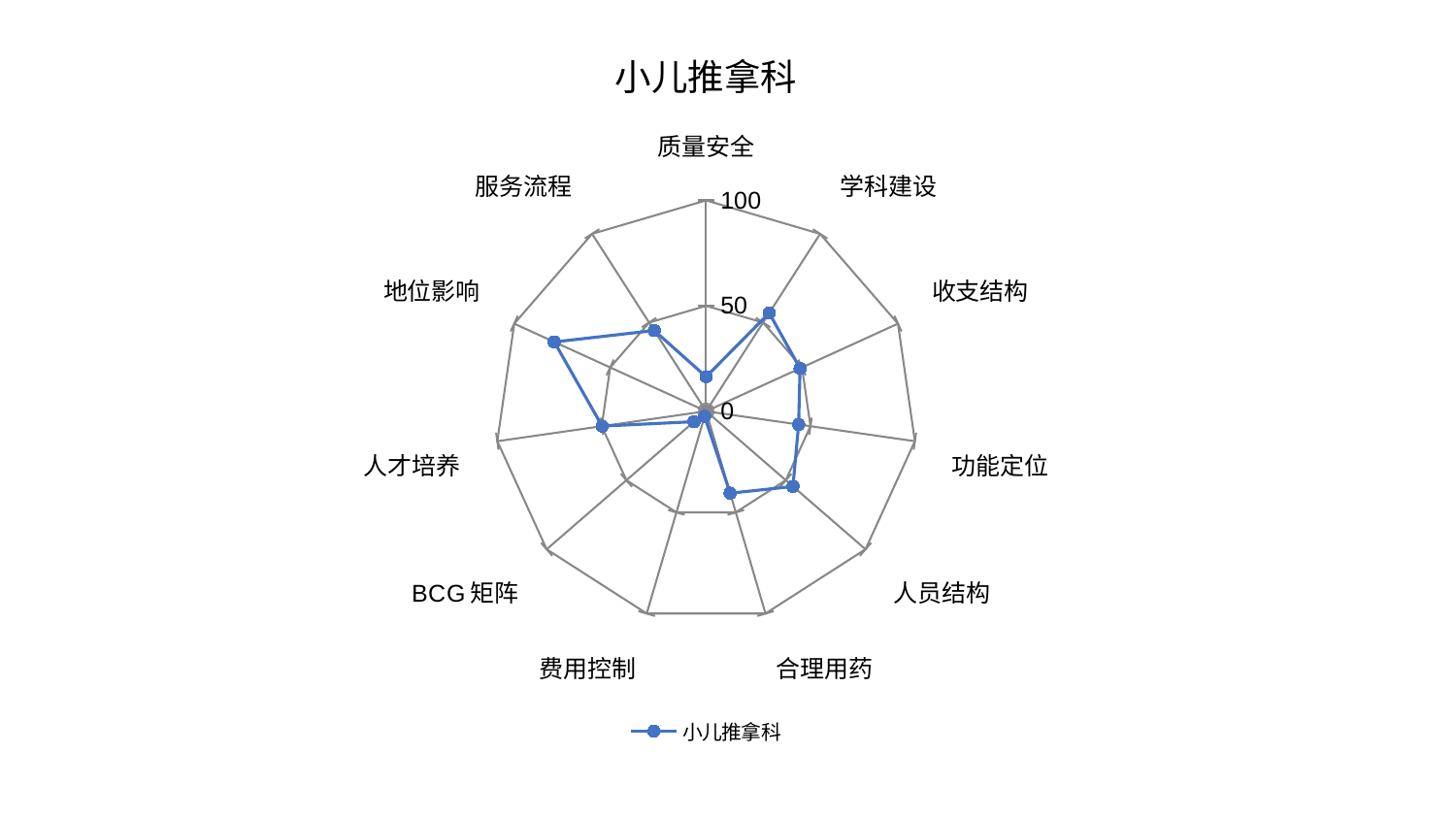

### Chart: 小儿推拿科

| Category | 小儿推拿科 |
|---|---|
| 质量安全 | 16.37983344585154 |
| 学科建设 | 55.347838941753935 |
| 收支结构 | 48.97461602851868 |
| 功能定位 | 44.32788565237562 |
| 人员结构 | 54.50032797498423 |
| 合理用药 | 40.516728677560806 |
| 费用控制 | 2.534970351895915 |
| BCG矩阵 | 7.576984510699491 |
| 人才培养 | 49.82472335008723 |
| 地位影响 | 79.12630113819883 |
| 服务流程 | 45.487218303060615 |
117